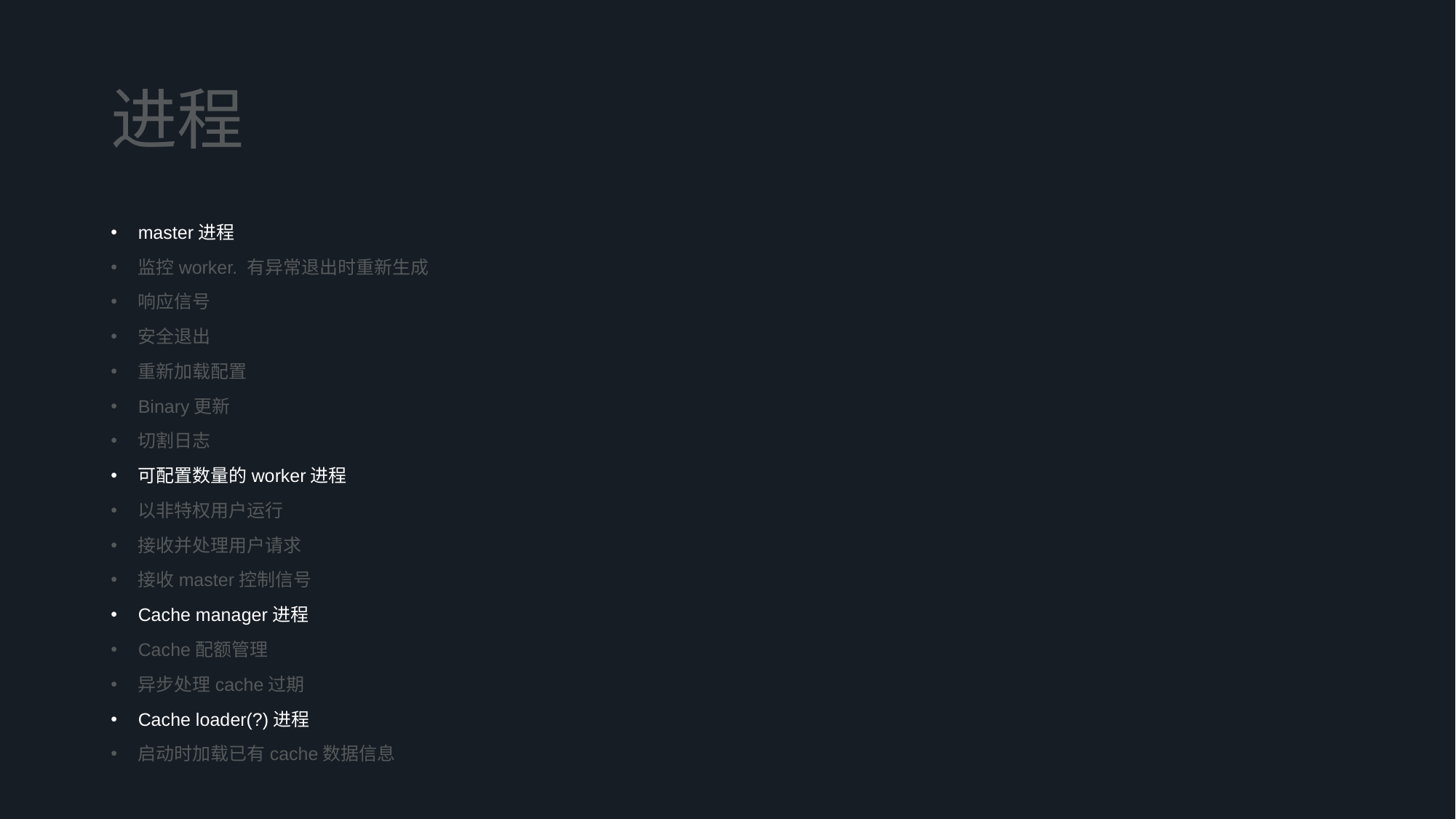

进程
master进程
监控worker. 有异常退出时重新生成
响应信号
安全退出
重新加载配置
Binary更新
切割日志
可配置数量的worker进程
以非特权用户运行
接收并处理用户请求
接收master控制信号
Cache manager进程
Cache配额管理
异步处理cache过期
Cache loader(?)进程
启动时加载已有cache数据信息